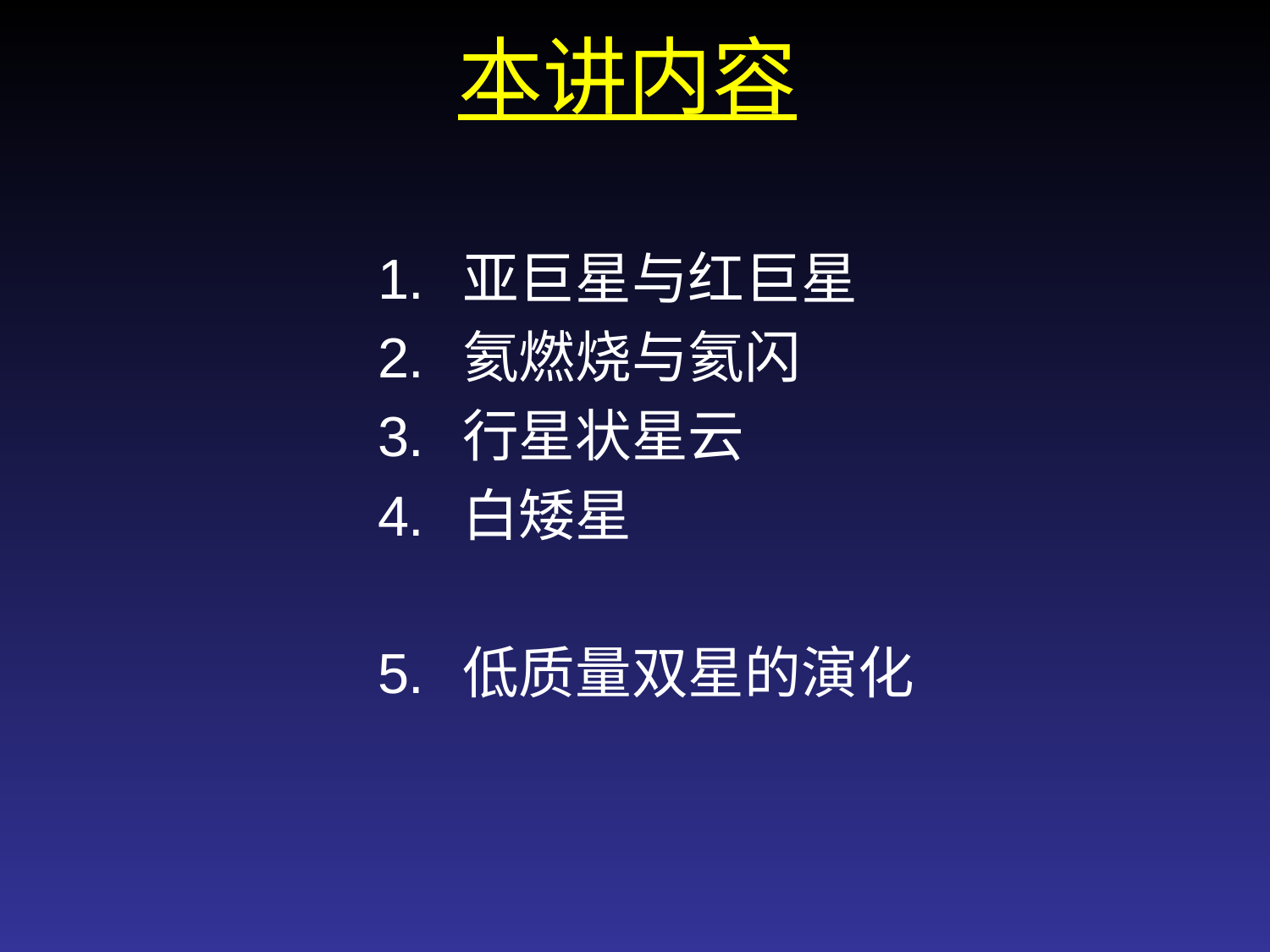

# 本讲内容
亚巨星与红巨星
氦燃烧与氦闪
行星状星云
白矮星

低质量双星的演化